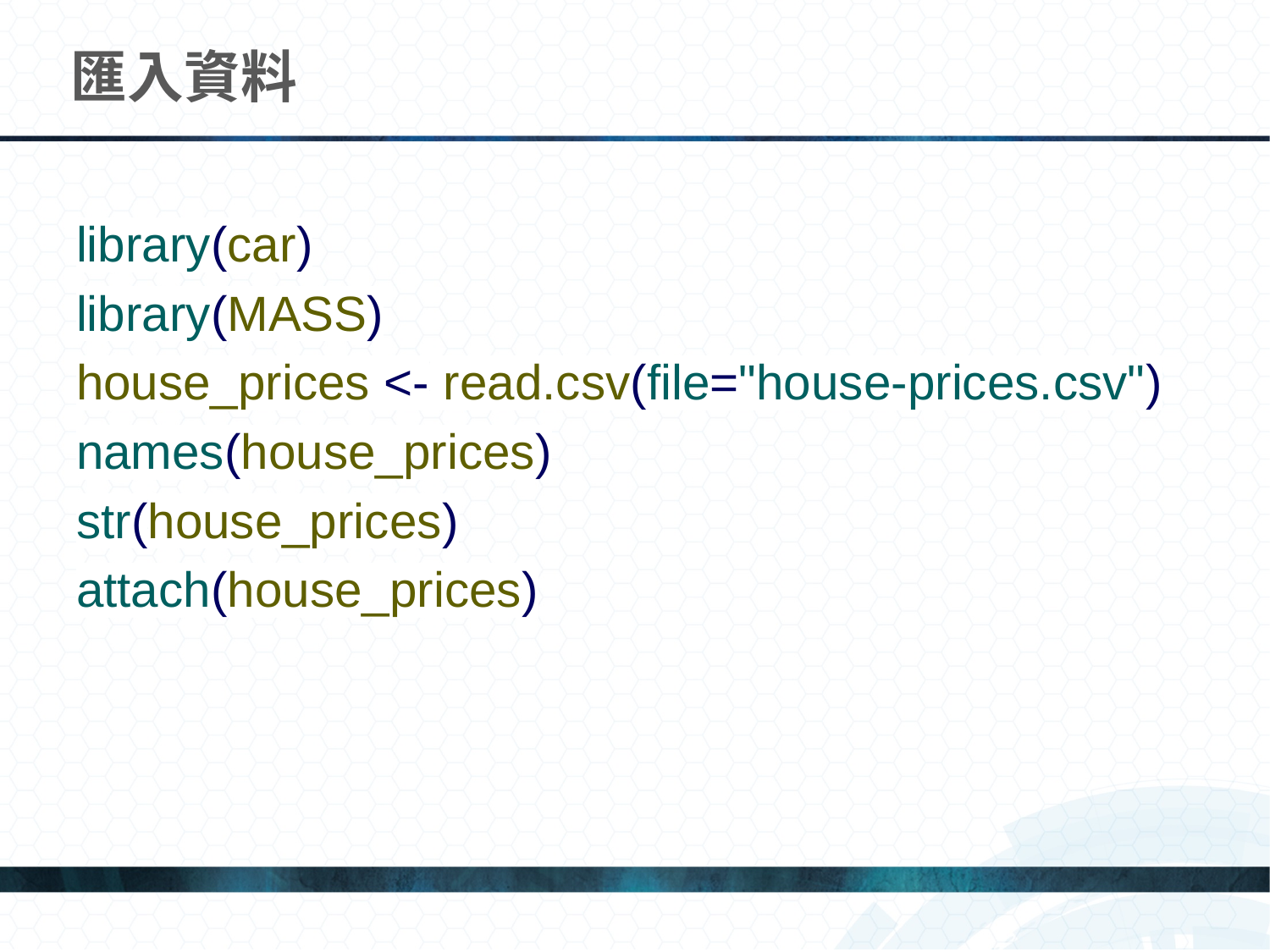

# 匯入資料
library(car)
library(MASS)
house_prices <- read.csv(file="house-prices.csv")
names(house_prices)
str(house_prices)
attach(house_prices)